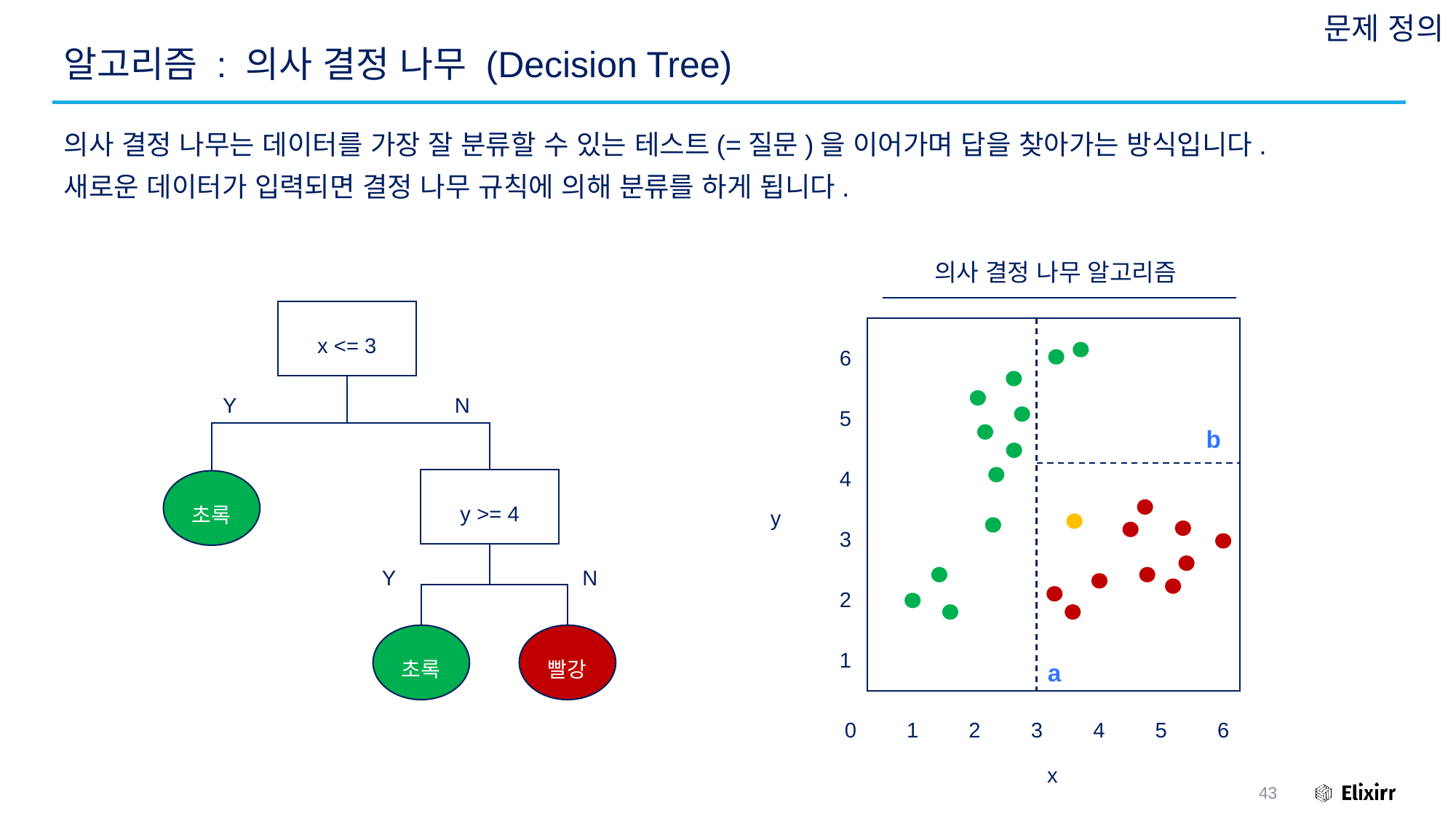

문제 정의
# 알고리즘 : 의사 결정 나무 (Decision Tree)
의사 결정 나무는 데이터를 가장 잘 분류할 수 있는 테스트(=질문)을 이어가며 답을 찾아가는 방식입니다.
새로운 데이터가 입력되면 결정 나무 규칙에 의해 분류를 하게 됩니다.
의사 결정 나무 알고리즘
x <= 3

6

N
Y

5

b

4

y >= 4
초록
y

3

Y
N

2

1
초록
빨강
a
0
1
2
3
4
5
6
x
43